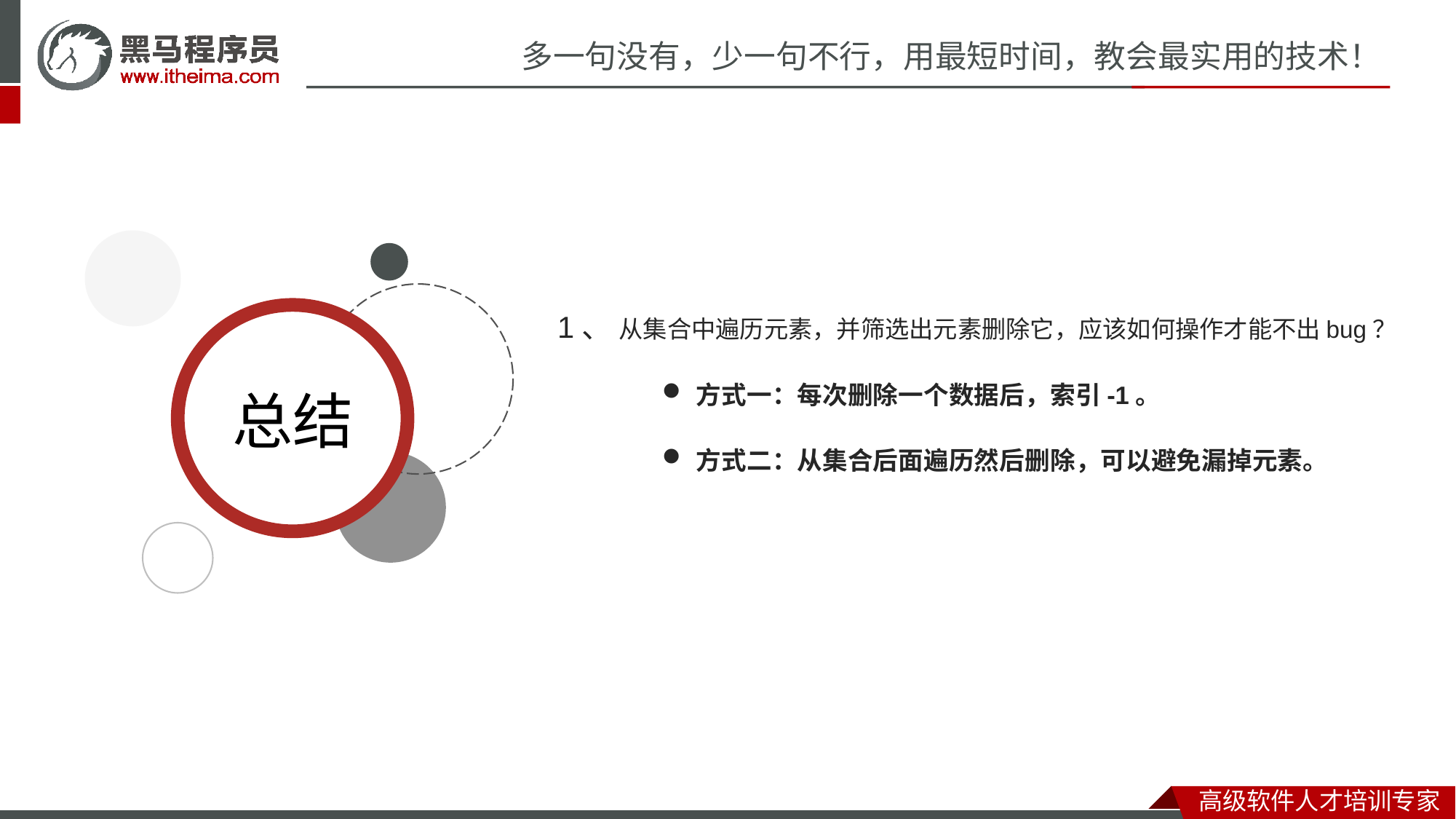

1、 从集合中遍历元素，并筛选出元素删除它，应该如何操作才能不出bug？
方式一：每次删除一个数据后，索引-1。
方式二：从集合后面遍历然后删除，可以避免漏掉元素。